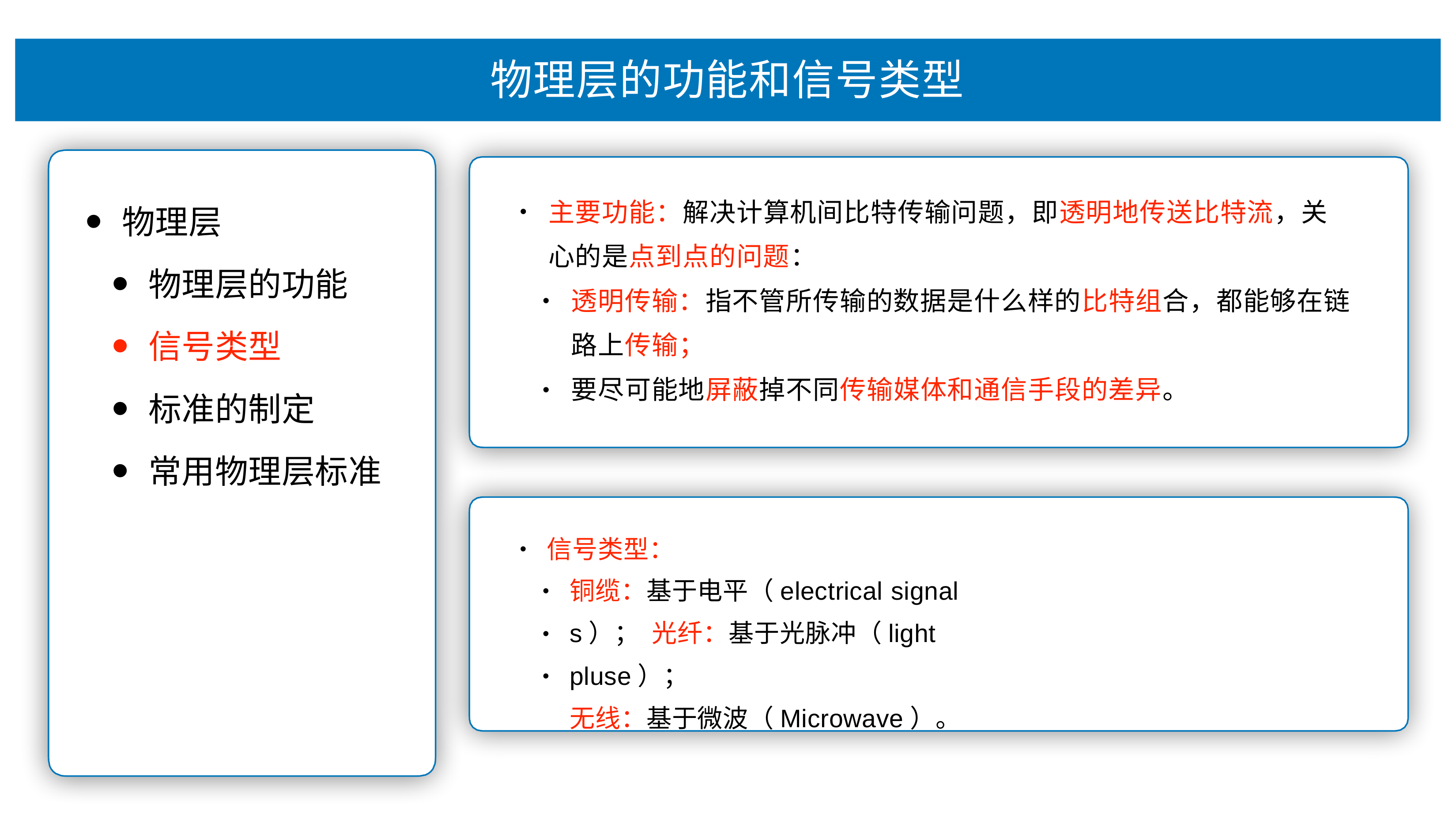

# 物理层的功能和信号类型

主要功能：解决计算机间⽐特传输问题，即透明地传送⽐特流，关
⼼的是点到点的问题：
物理层
物理层的功能
信号类型
标准的制定
常⽤物理层标准
•
透明传输：指不管所传输的数据是什么样的⽐特组合，都能够在链 路上传输；
要尽可能地屏蔽掉不同传输媒体和通信⼿段的差异。
•
•

信号类型：
•
铜缆：基于电平（electrical signals）；  光纤：基于光脉冲（light pluse）；
⽆线：基于微波（Microwave）。
•
•
•